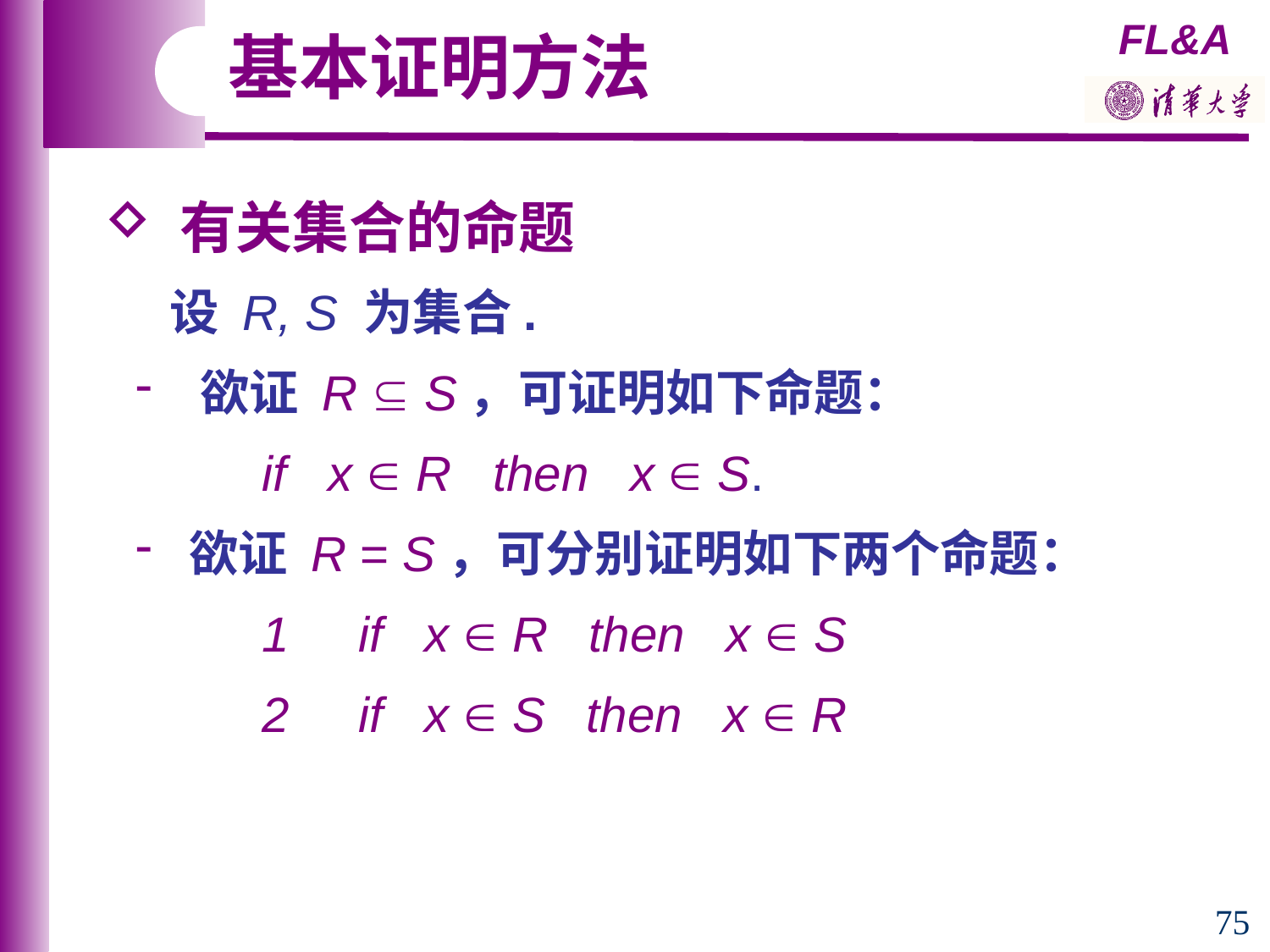

基本证明方法
 有关集合的命题

      设 R, S 为集合.

  欲证 R ⊆ S，可证明如下命题：

       if   x ∈ R   then   x ∈ S.

 欲证 R = S，可分别证明如下两个命题：

       1     if   x ∈ R   then   x ∈ S

       2     if   x ∈ S   then   x ∈ R
75